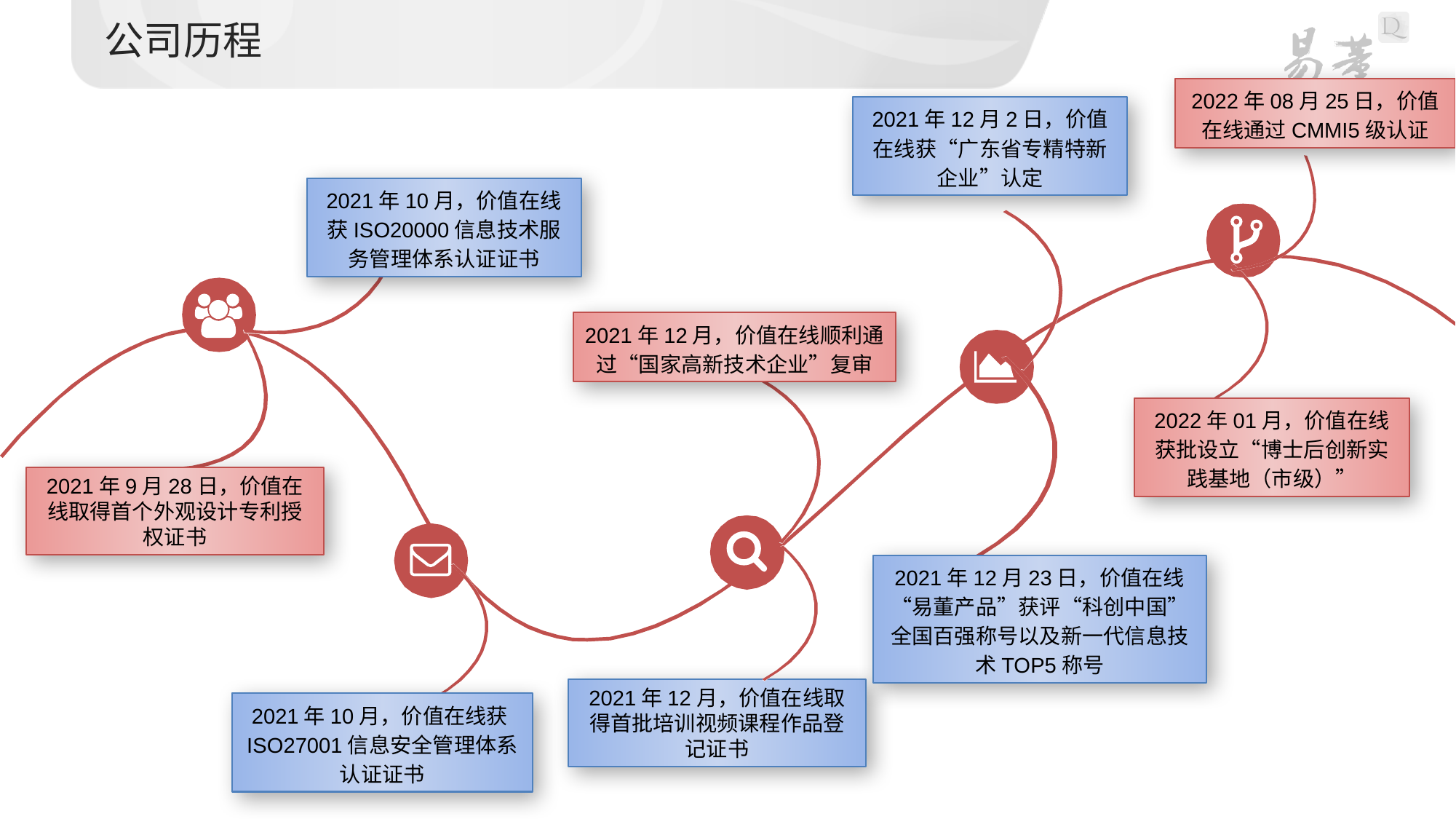

公司历程
2022年08月25日，价值在线通过CMMI5级认证
2021年12月2日，价值在线获“广东省专精特新企业”认定
2021年10月，价值在线获ISO20000信息技术服务管理体系认证证书

2021年12月，价值在线顺利通过“国家高新技术企业”复审

2022年01月，价值在线获批设立“博士后创新实践基地（市级）”

2021年9月28日，价值在线取得首个外观设计专利授权证书

2021年12月23日，价值在线“易董产品”获评“科创中国”全国百强称号以及新一代信息技术TOP5称号

2021年12月，价值在线取得首批培训视频课程作品登记证书
2021年10月，价值在线获ISO27001信息安全管理体系认证证书